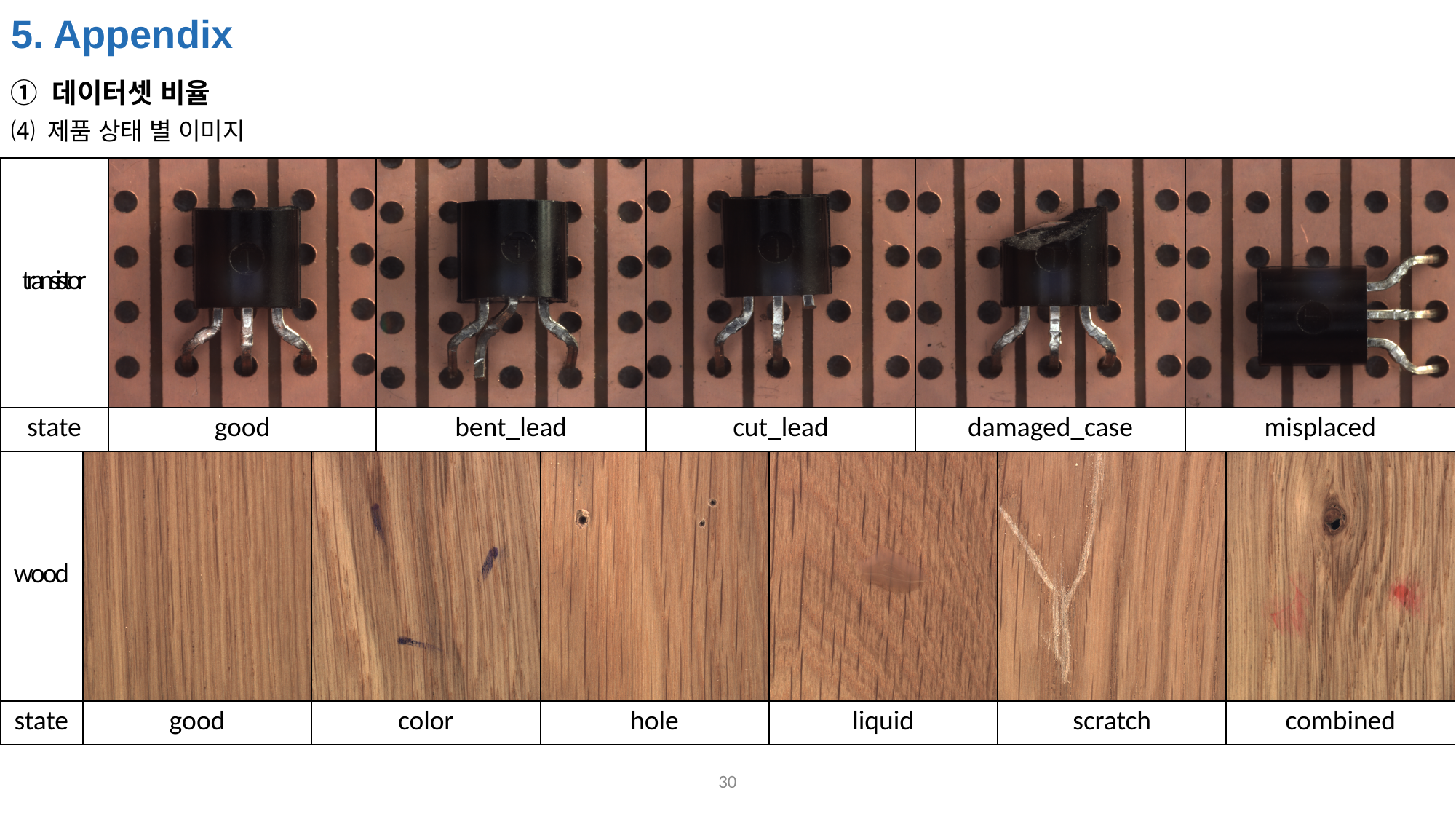

# 5. Appendix
① 데이터셋 비율
⑷ 제품 상태 별 이미지
| transistor |  |  |  |  |  |
| --- | --- | --- | --- | --- | --- |
| state | good | bent\_lead | cut\_lead | damaged\_case | misplaced |
| wood |  |  |  |  |  |  |
| --- | --- | --- | --- | --- | --- | --- |
| state | good | color | hole | liquid | scratch | combined |
30